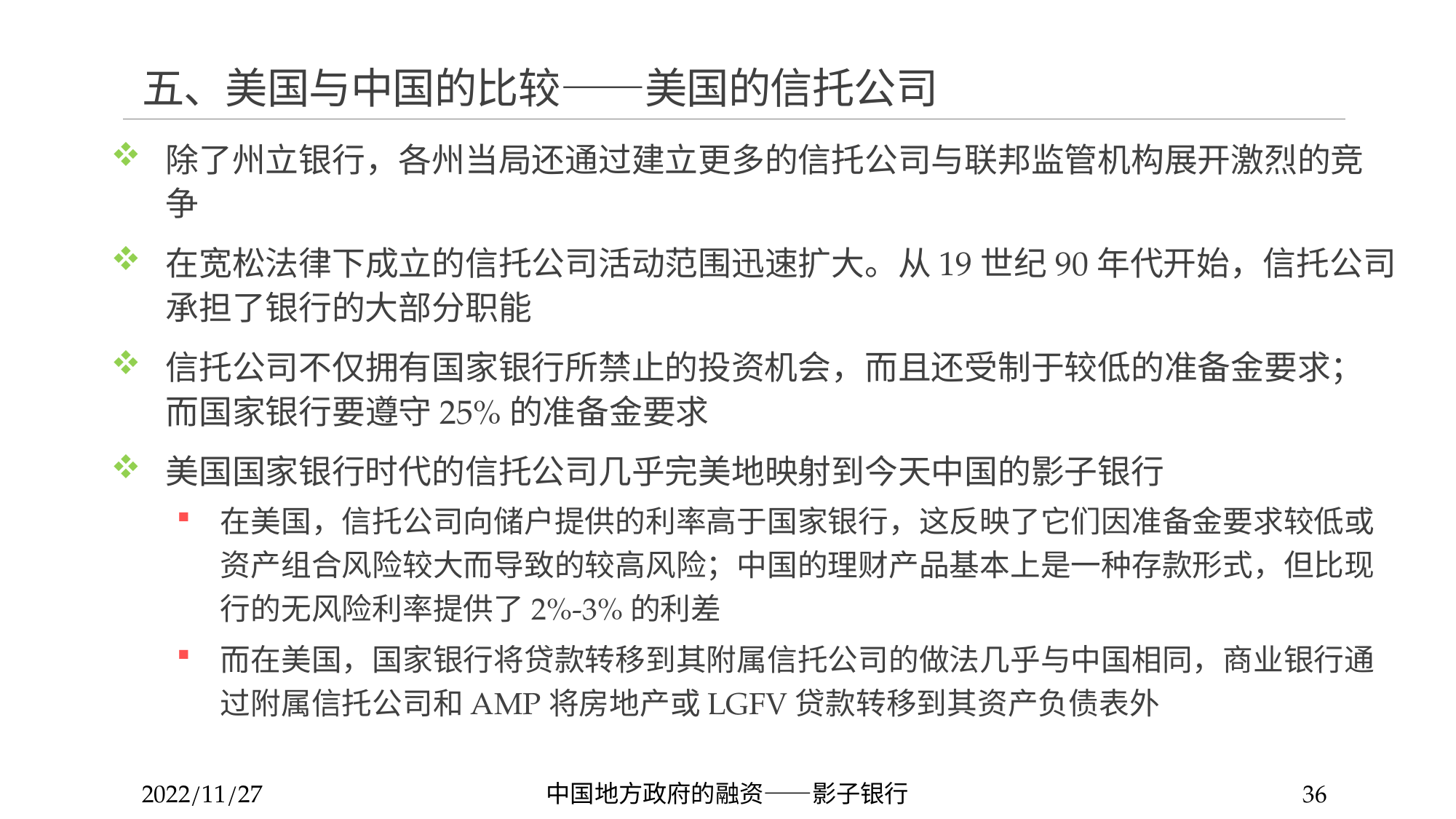

# 五、美国与中国的比较——美国的信托公司
除了州立银行，各州当局还通过建立更多的信托公司与联邦监管机构展开激烈的竞争
在宽松法律下成立的信托公司活动范围迅速扩大。从19世纪90年代开始，信托公司承担了银行的大部分职能
信托公司不仅拥有国家银行所禁止的投资机会，而且还受制于较低的准备金要求；而国家银行要遵守25%的准备金要求
美国国家银行时代的信托公司几乎完美地映射到今天中国的影子银行
在美国，信托公司向储户提供的利率高于国家银行，这反映了它们因准备金要求较低或资产组合风险较大而导致的较高风险；中国的理财产品基本上是一种存款形式，但比现行的无风险利率提供了2%-3%的利差
而在美国，国家银行将贷款转移到其附属信托公司的做法几乎与中国相同，商业银行通过附属信托公司和AMP将房地产或LGFV贷款转移到其资产负债表外

2022/11/27
中国地方政府的融资——影子银行
36